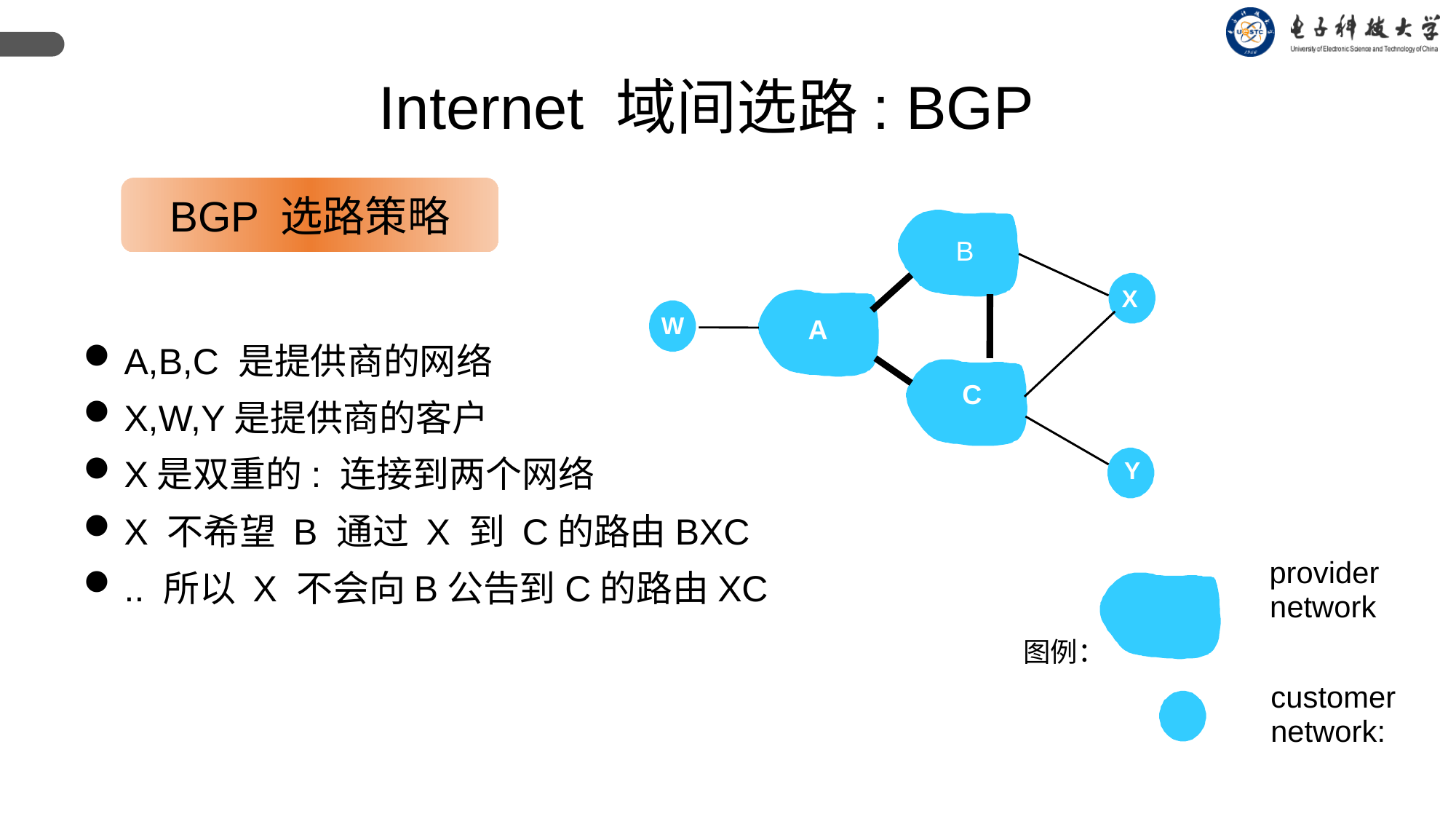

Internet 域间选路: BGP
BGP 选路策略

B

X

W

A

C

Y
A,B,C 是提供商的网络
X,W,Y是提供商的客户
X是双重的: 连接到两个网络
X 不希望 B 通过 X 到 C的路由BXC
.. 所以 X 不会向B公告到C的路由XC

provider

network
图例：
customer

network: